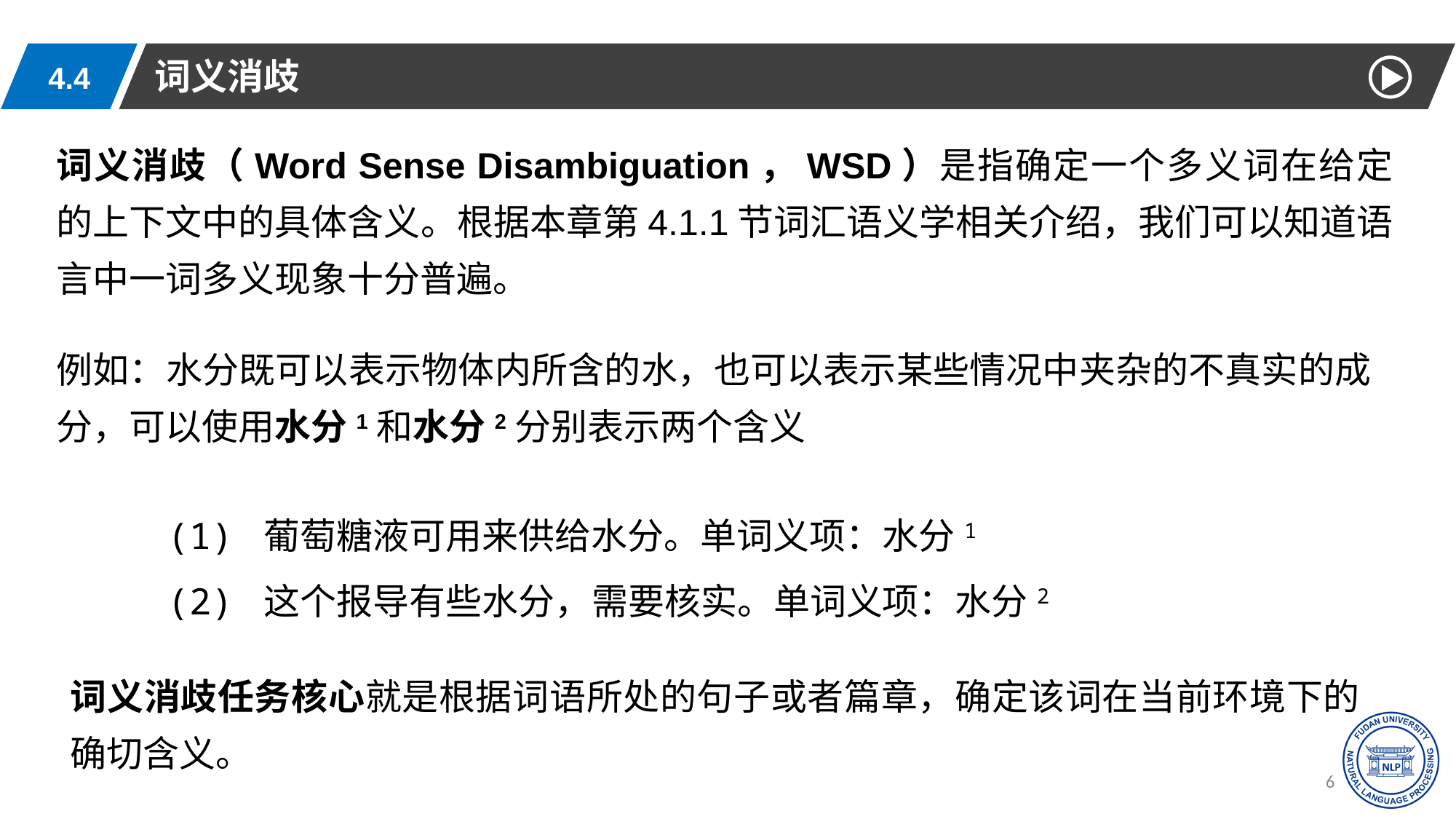

词义消歧
4.4

词义消歧（Word Sense Disambiguation，WSD）是指确定一个多义词在给定的上下文中的具体含义。根据本章第4.1.1节词汇语义学相关介绍，我们可以知道语言中一词多义现象十分普遍。
例如：水分既可以表示物体内所含的水，也可以表示某些情况中夹杂的不真实的成分，可以使用水分1和水分2分别表示两个含义
(1) 葡萄糖液可用来供给水分。单词义项：水分1
(2) 这个报导有些水分，需要核实。单词义项：水分2
词义消歧任务核心就是根据词语所处的句子或者篇章，确定该词在当前环境下的确切含义。
64